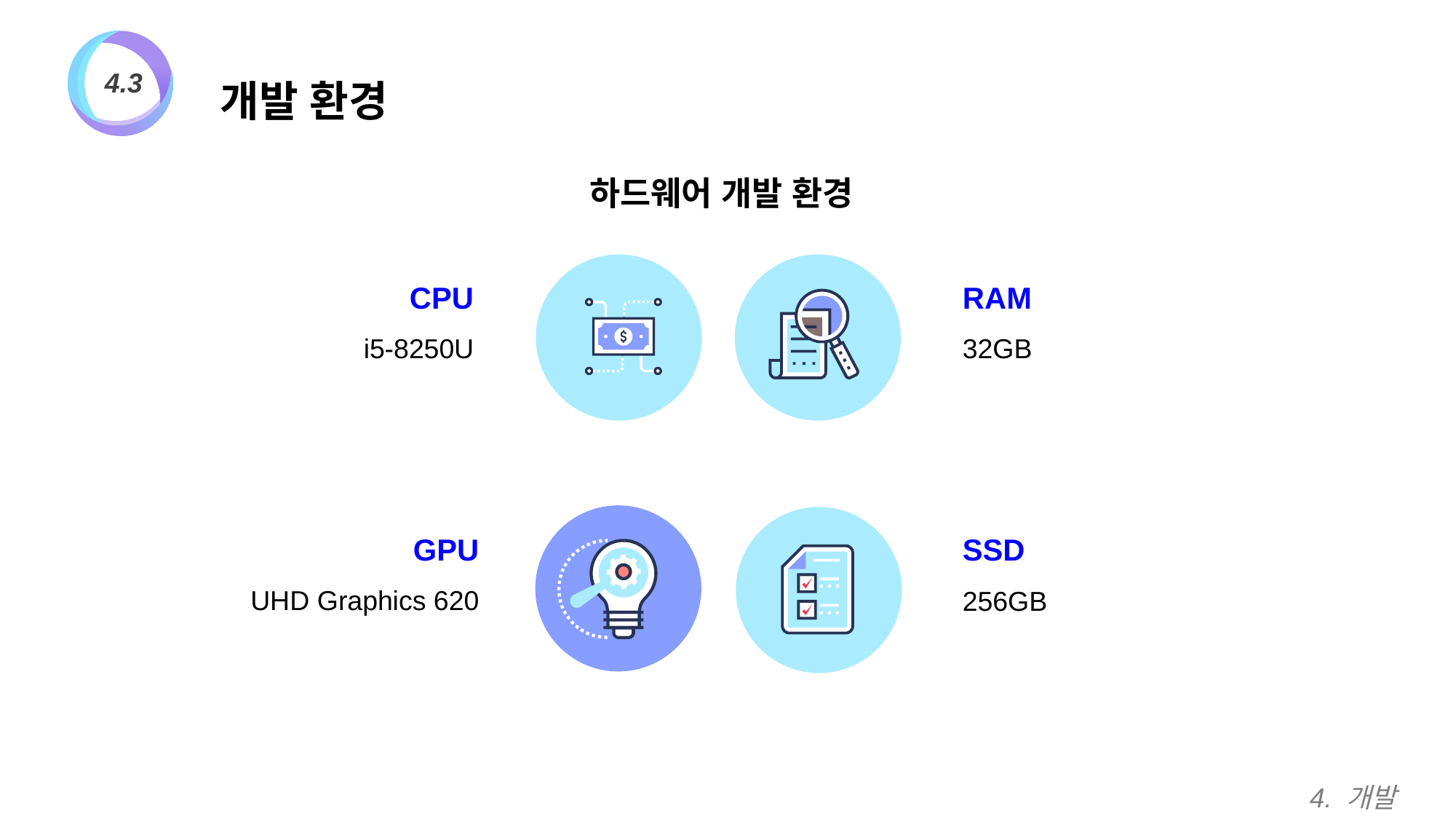

개발 환경
4.3
하드웨어 개발 환경

CPU
i5-8250U
RAM
32GB

GPU
UHD Graphics 620
SSD
256GB
4. 개발